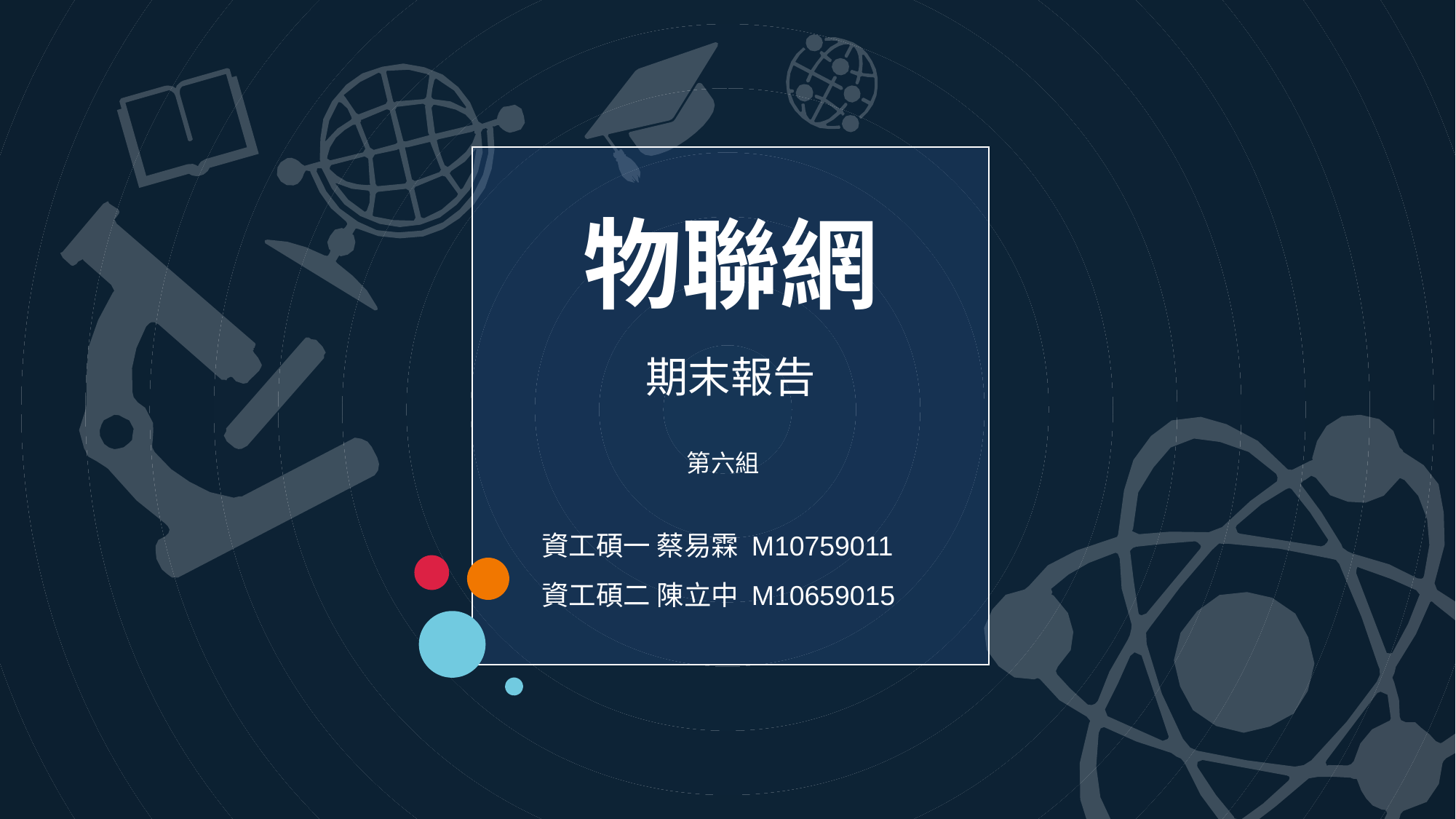

物聯網
期末報告
第六組
資工碩一 蔡易霖 M10759011
資工碩二 陳立中 M10659015